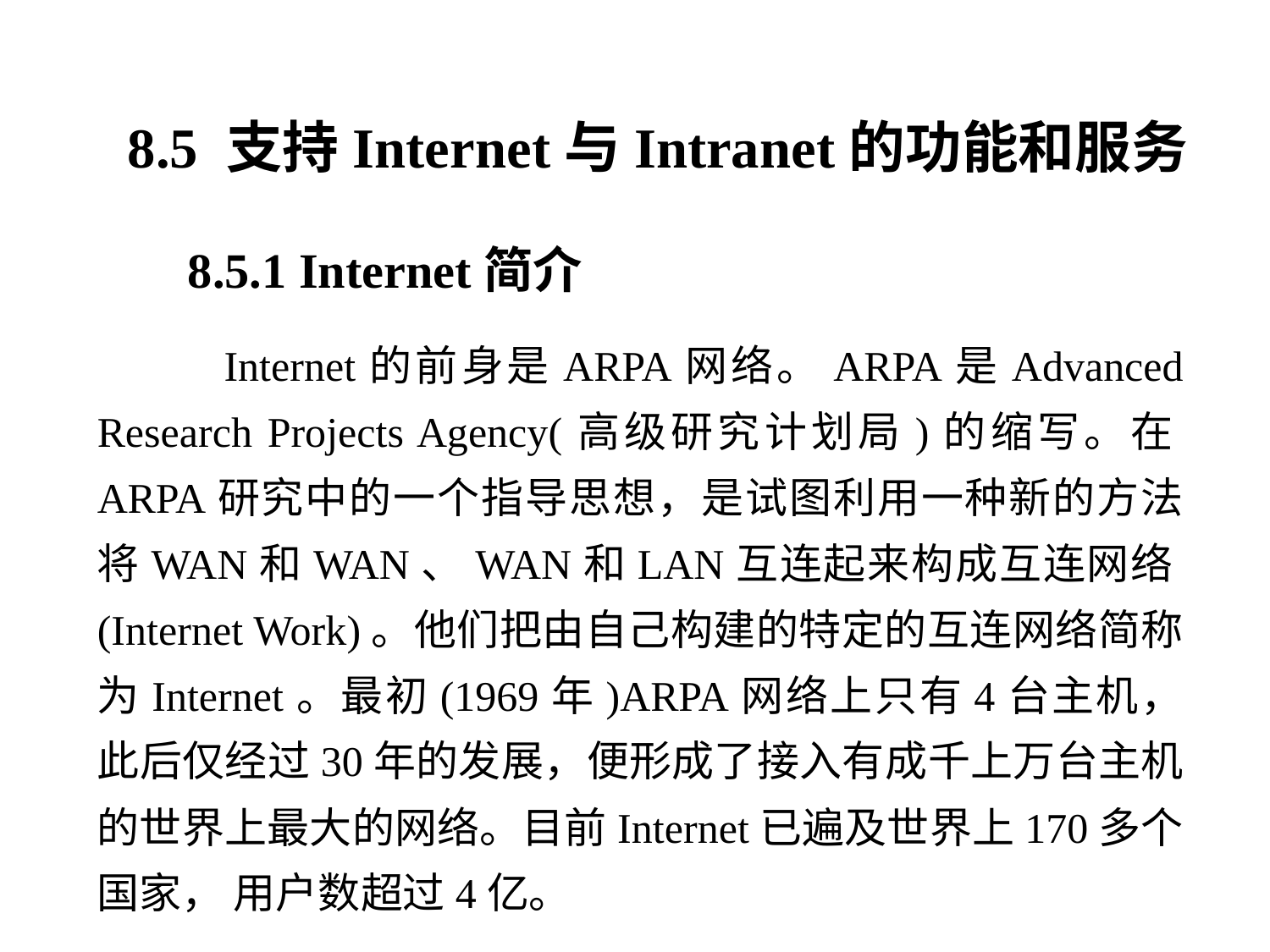

8.5 支持Internet与Intranet的功能和服务
8.5.1 Internet简介
         Internet的前身是ARPA网络。ARPA是Advanced Research Projects Agency(高级研究计划局)的缩写。在ARPA研究中的一个指导思想，是试图利用一种新的方法将WAN和WAN、WAN和LAN互连起来构成互连网络(Internet Work)。他们把由自己构建的特定的互连网络简称为Internet。最初(1969年)ARPA网络上只有4台主机， 此后仅经过30年的发展，便形成了接入有成千上万台主机的世界上最大的网络。目前Internet已遍及世界上170多个国家， 用户数超过4亿。